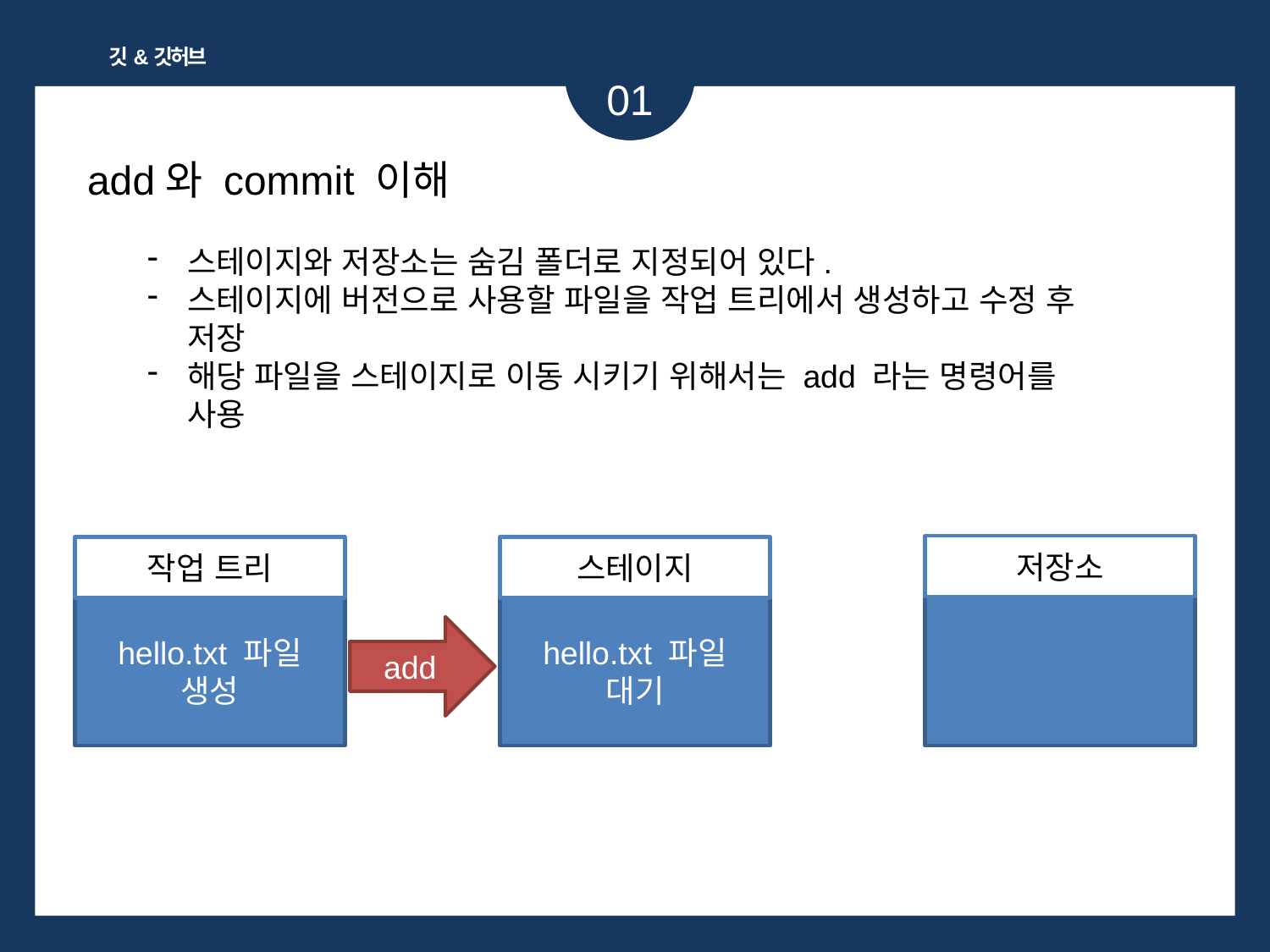

깃&깃허브
01
add와 commit 이해
스테이지와 저장소는 숨김 폴더로 지정되어 있다.
스테이지에 버전으로 사용할 파일을 작업 트리에서 생성하고 수정 후 저장
해당 파일을 스테이지로 이동 시키기 위해서는 add 라는 명령어를 사용
저장소
작업 트리
스테이지
hello.txt 파일 생성
hello.txt 파일 대기

add